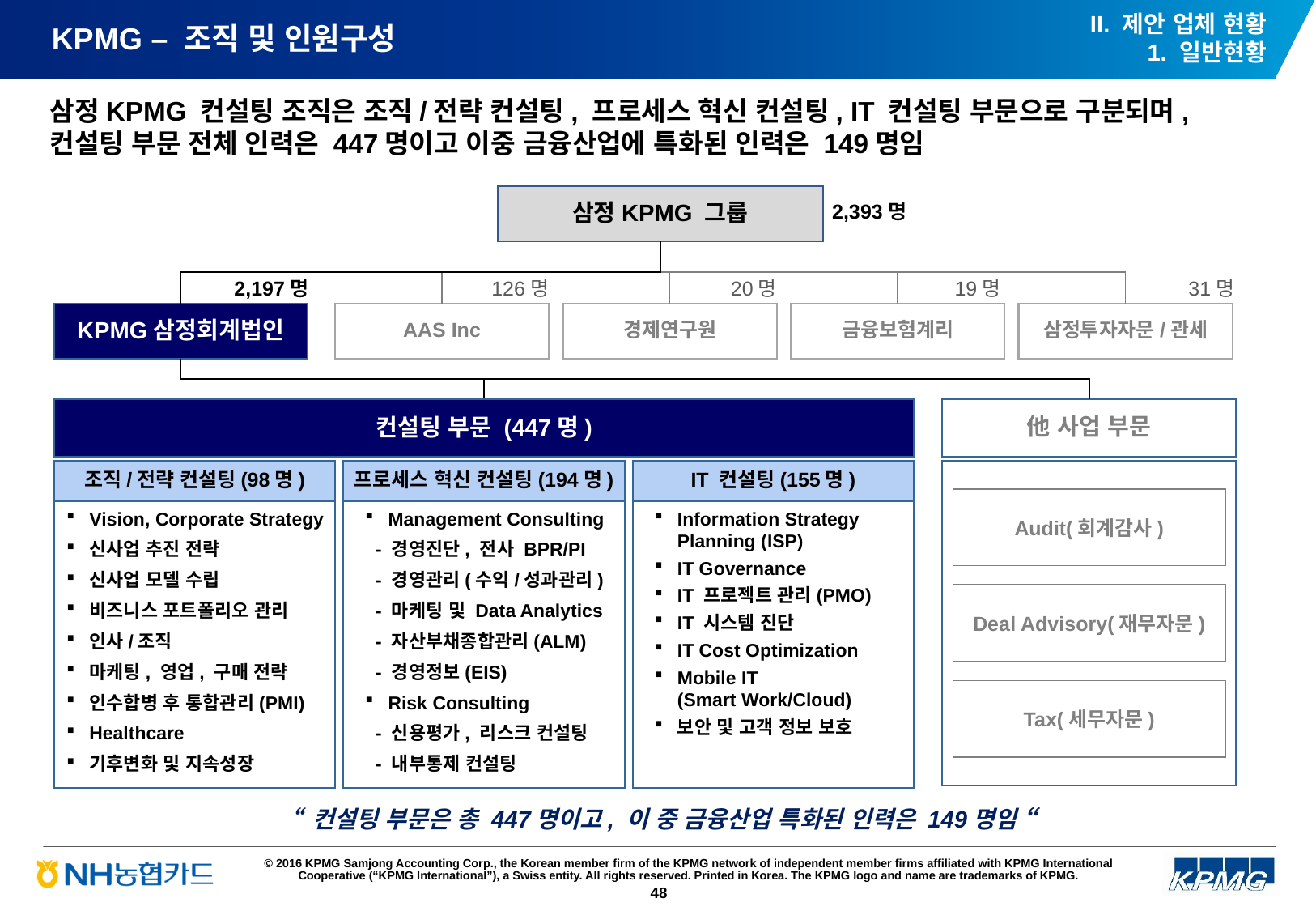

II. 제안 업체 현황
1. 일반현황
# KPMG – 조직 및 인원구성
삼정KPMG 컨설팅 조직은 조직/전략 컨설팅, 프로세스 혁신 컨설팅, IT 컨설팅 부문으로 구분되며, 컨설팅 부문 전체 인력은 447명이고 이중 금융산업에 특화된 인력은 149명임
삼정KPMG 그룹
2,393명
2,197명
126명
20명
19명
31명
KPMG삼정회계법인
AAS Inc
경제연구원
금융보험계리
삼정투자자문/관세
컨설팅 부문 (447명)
他 사업 부문
조직/전략 컨설팅(98명)
프로세스 혁신 컨설팅(194명)
IT 컨설팅(155명)
Vision, Corporate Strategy
신사업 추진 전략
신사업 모델 수립
비즈니스 포트폴리오 관리
인사/조직
마케팅, 영업, 구매 전략
인수합병 후 통합관리(PMI)
Healthcare
기후변화 및 지속성장

Management Consulting
  - 경영진단, 전사 BPR/PI
  - 경영관리(수익/성과관리)
  - 마케팅 및 Data Analytics
  - 자산부채종합관리(ALM)
  - 경영정보(EIS)
Risk Consulting
  - 신용평가, 리스크 컨설팅
  - 내부통제 컨설팅
Information Strategy Planning (ISP)
IT Governance
IT 프로젝트 관리(PMO)
IT 시스템 진단
IT Cost Optimization
Mobile IT
(Smart Work/Cloud)
보안 및 고객 정보 보호

Audit(회계감사)
Deal Advisory(재무자문)
Tax(세무자문)
“ 컨설팅 부문은 총 447명이고, 이 중 금융산업 특화된 인력은 149명임 “